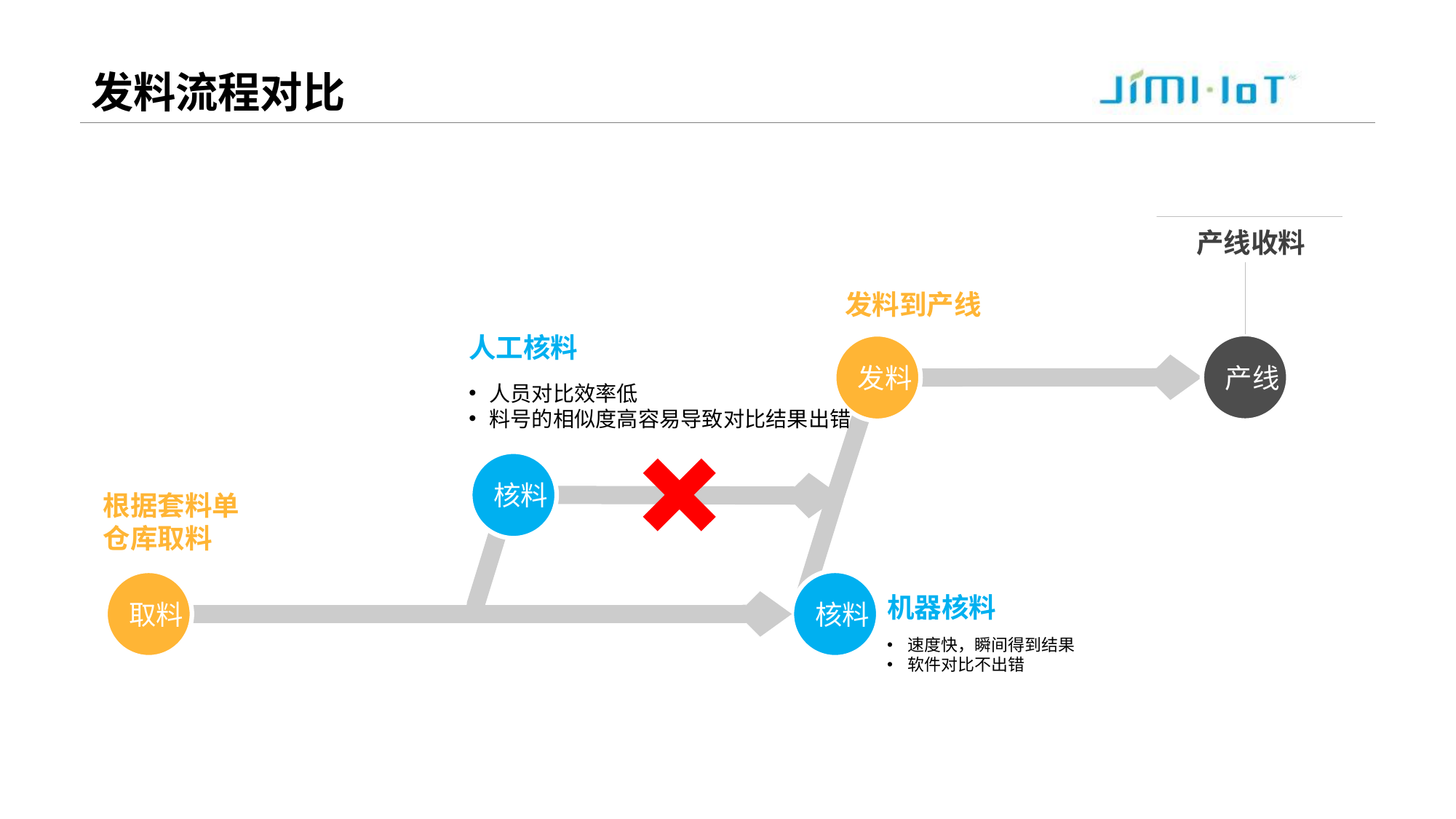

# 发料流程对比
发料到产线
人工核料

产线
发料
核料
根据套料单
仓库取料
取料
人员对比效率低
料号的相似度高容易导致对比结果出错
核料
机器核料
速度快，瞬间得到结果
软件对比不出错
产线收料